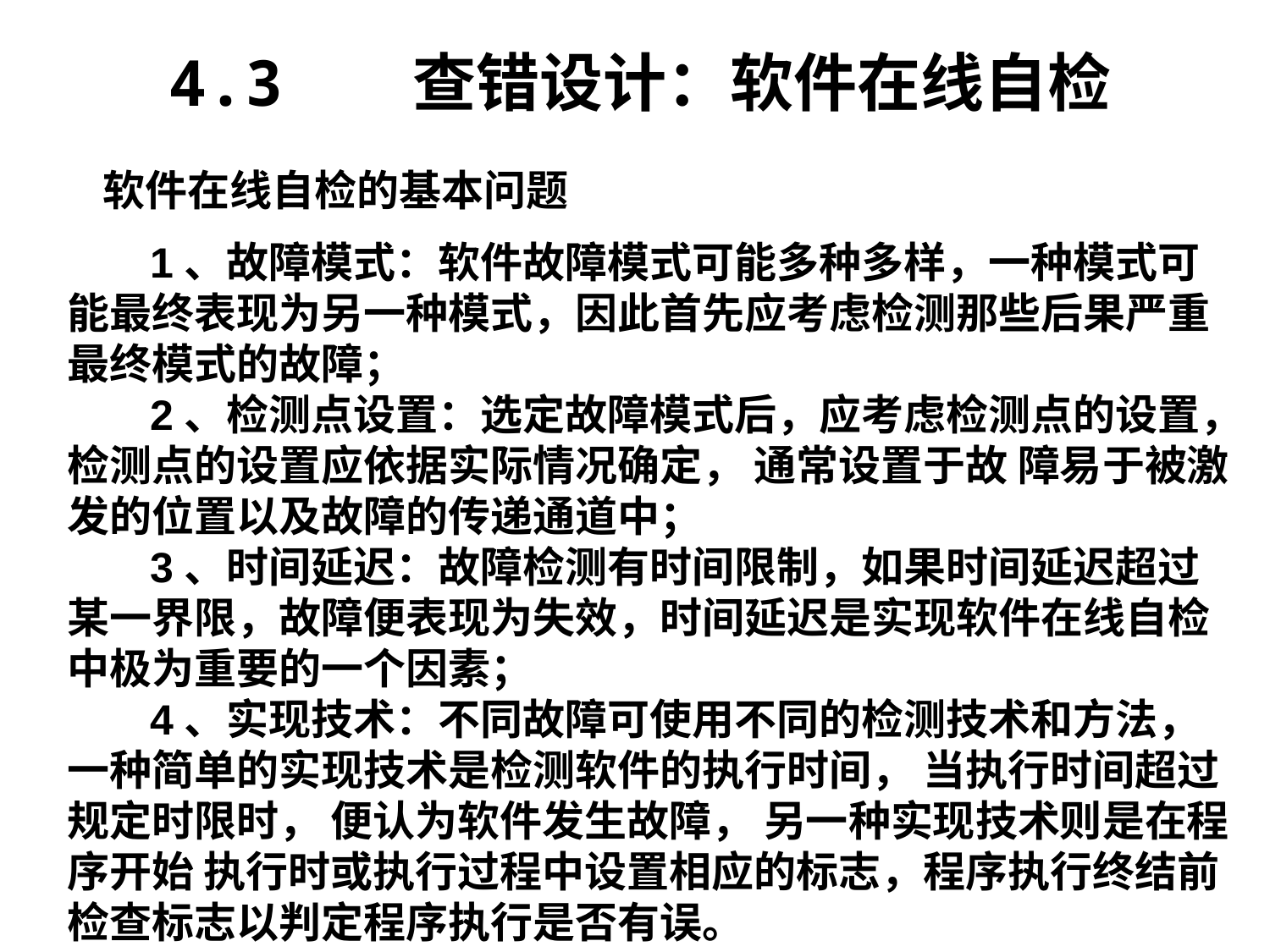

4.3   查错设计：软件在线自检
软件在线自检的基本问题
    1、故障模式：软件故障模式可能多种多样，一种模式可能最终表现为另一种模式，因此首先应考虑检测那些后果严重最终模式的故障；
    2、检测点设置：选定故障模式后，应考虑检测点的设置，检测点的设置应依据实际情况确定， 通常设置于故 障易于被激发的位置以及故障的传递通道中；
    3、时间延迟：故障检测有时间限制，如果时间延迟超过某一界限，故障便表现为失效，时间延迟是实现软件在线自检中极为重要的一个因素；
    4、实现技术：不同故障可使用不同的检测技术和方法，一种简单的实现技术是检测软件的执行时间， 当执行时间超过规定时限时， 便认为软件发生故障， 另一种实现技术则是在程序开始 执行时或执行过程中设置相应的标志，程序执行终结前检查标志以判定程序执行是否有误。